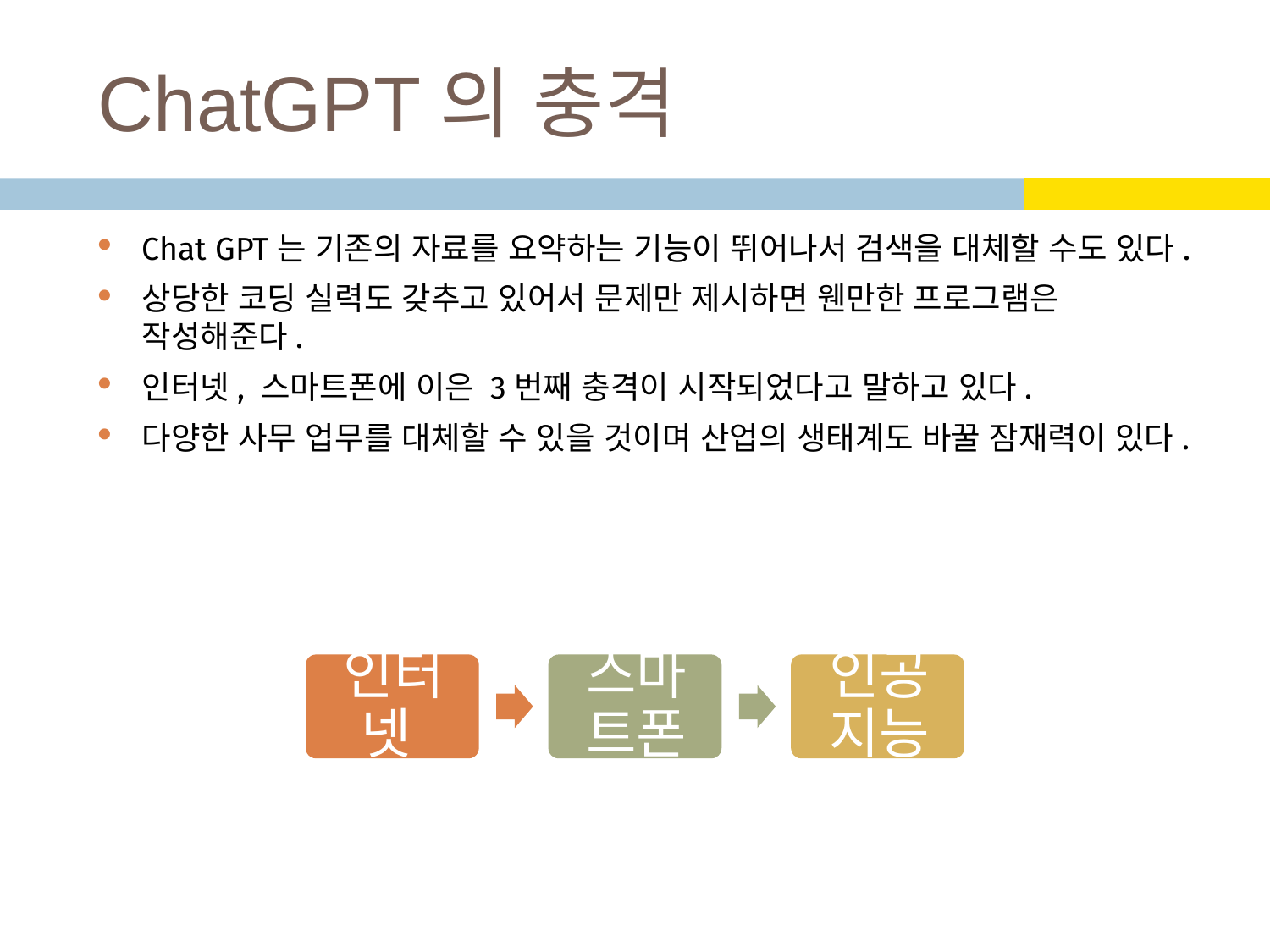

# ChatGPT의 충격
Chat GPT는 기존의 자료를 요약하는 기능이 뛰어나서 검색을 대체할 수도 있다.
상당한 코딩 실력도 갖추고 있어서 문제만 제시하면 웬만한 프로그램은 작성해준다.
인터넷, 스마트폰에 이은 3번째 충격이 시작되었다고 말하고 있다.
다양한 사무 업무를 대체할 수 있을 것이며 산업의 생태계도 바꿀 잠재력이 있다.
인터넷

스마트폰

인공지능